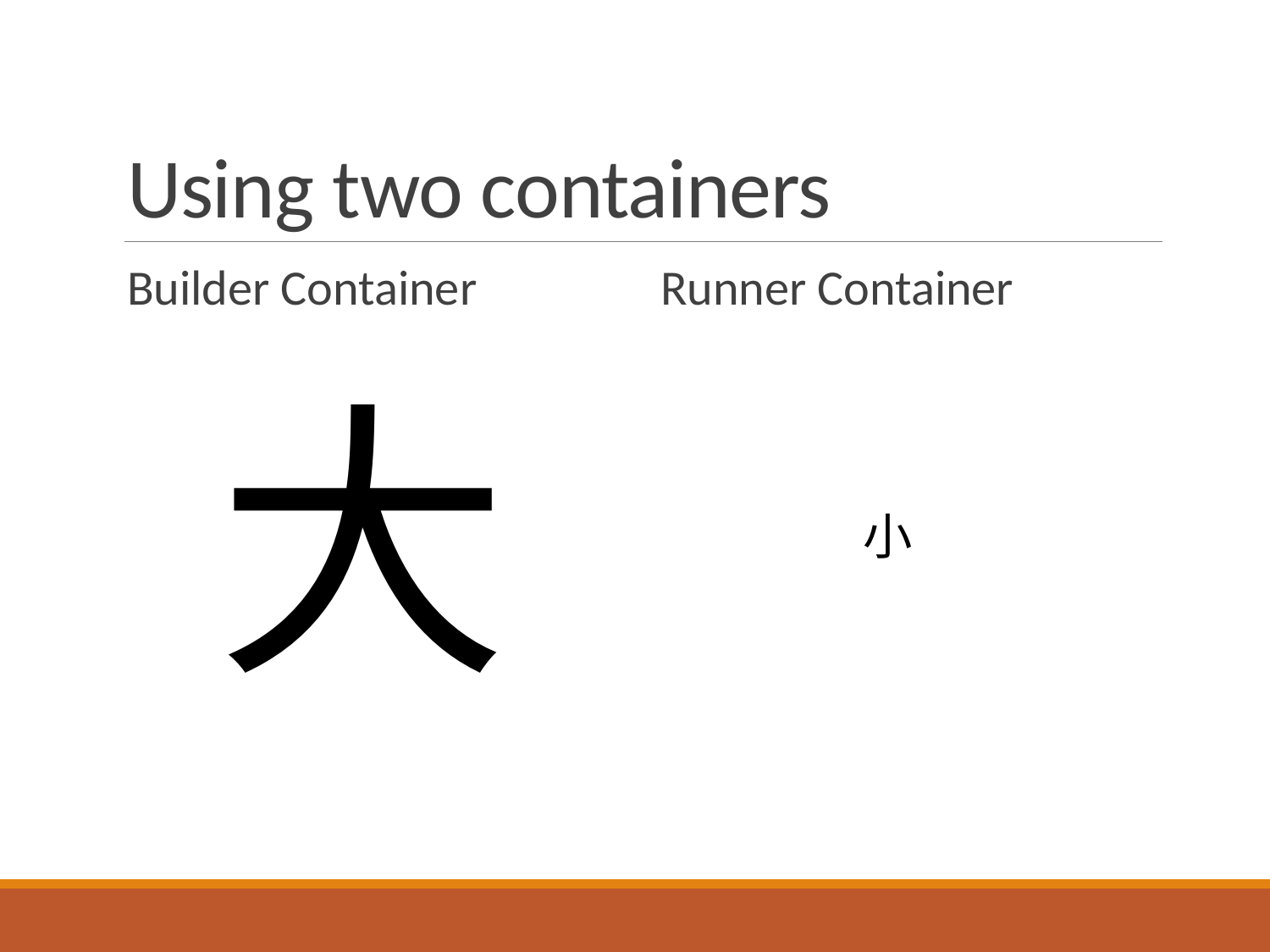

# Using two containers
Builder Container
Runner Container
大
小